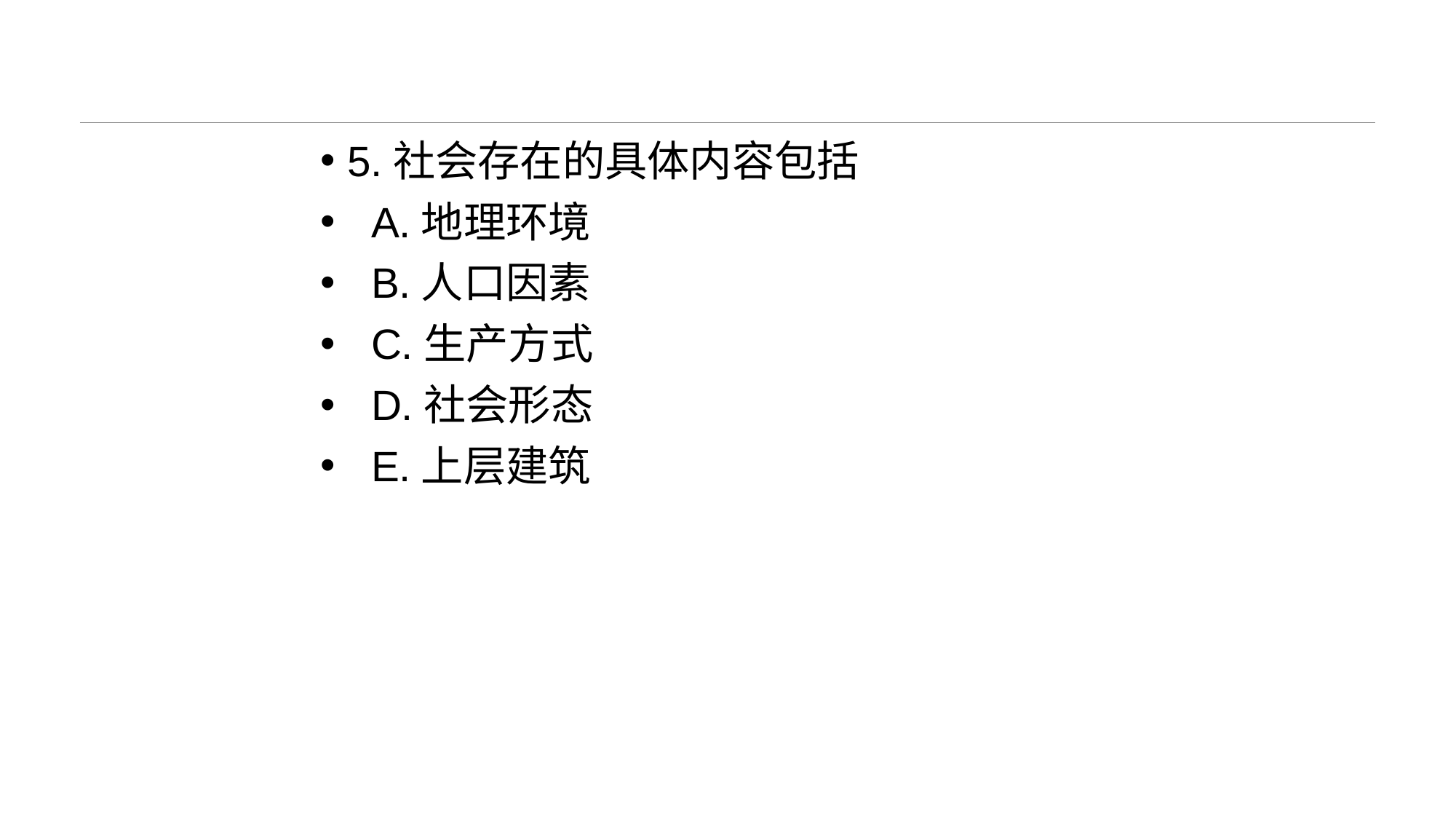

#
5.社会存在的具体内容包括
  A.地理环境
  B.人口因素
  C.生产方式
  D.社会形态
  E.上层建筑